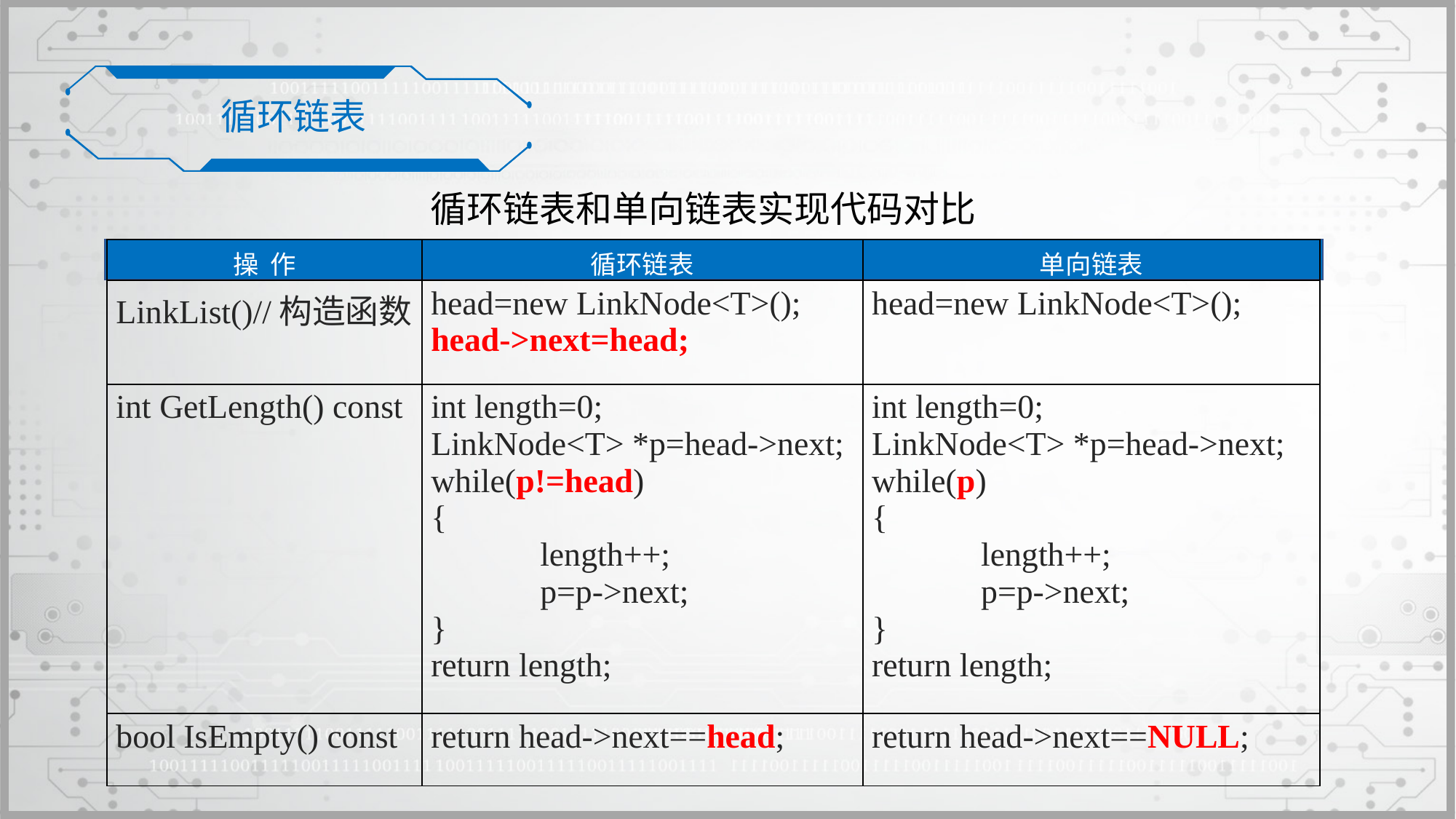

循环链表
循环链表和单向链表实现代码对比

| 操 作 | 循环链表 | 单向链表 |
| --- | --- | --- |
| LinkList()//构造函数 | head=new LinkNode<T>(); head->next=head; | head=new LinkNode<T>(); |
| int GetLength() const | int length=0; LinkNode<T> \*p=head->next; while(p!=head) { length++; p=p->next; } return length; | int length=0; LinkNode<T> \*p=head->next; while(p) { length++; p=p->next; } return length; |
| bool IsEmpty() const | return head->next==head; | return head->next==NULL; |